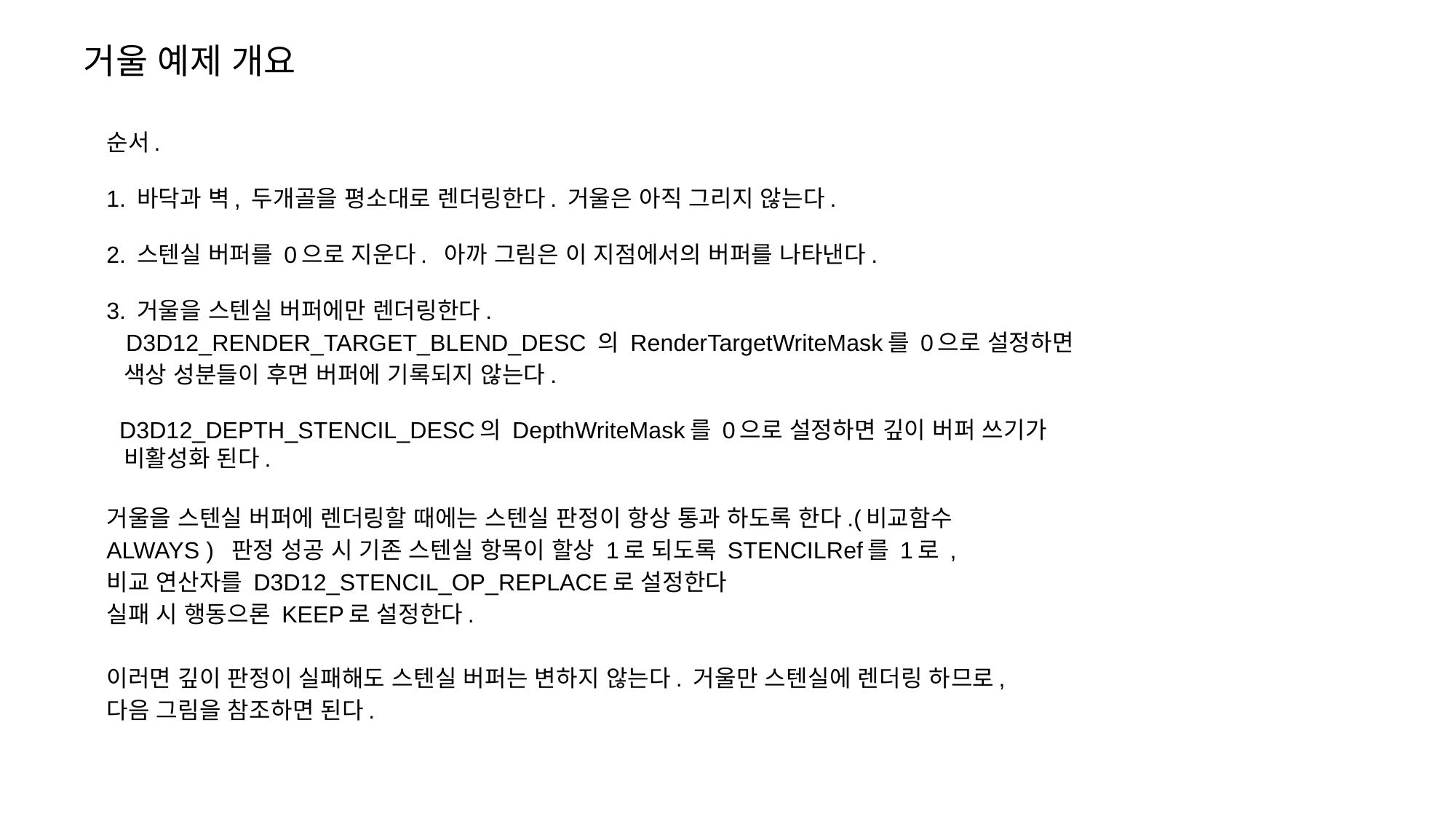

# 거울 예제 개요

순서.

1. 바닥과 벽, 두개골을 평소대로 렌더링한다. 거울은 아직 그리지 않는다.

2. 스텐실 버퍼를 0으로 지운다.  아까 그림은 이 지점에서의 버퍼를 나타낸다.

3. 거울을 스텐실 버퍼에만 렌더링한다.
   D3D12_RENDER_TARGET_BLEND_DESC 의 RenderTargetWriteMask를 0으로 설정하면
  색상 성분들이 후면 버퍼에 기록되지 않는다.

  D3D12_DEPTH_STENCIL_DESC의 DepthWriteMask를 0으로 설정하면 깊이 버퍼 쓰기가
  비활성화 된다.

거울을 스텐실 버퍼에 렌더링할 때에는 스텐실 판정이 항상 통과 하도록 한다.(비교함수
ALWAYS )  판정 성공 시 기존 스텐실 항목이 할상 1로 되도록 STENCILRef를 1로 ,
비교 연산자를 D3D12_STENCIL_OP_REPLACE로 설정한다
실패 시 행동으론 KEEP로 설정한다.

이러면 깊이 판정이 실패해도 스텐실 버퍼는 변하지 않는다. 거울만 스텐실에 렌더링 하므로,
다음 그림을 참조하면 된다.